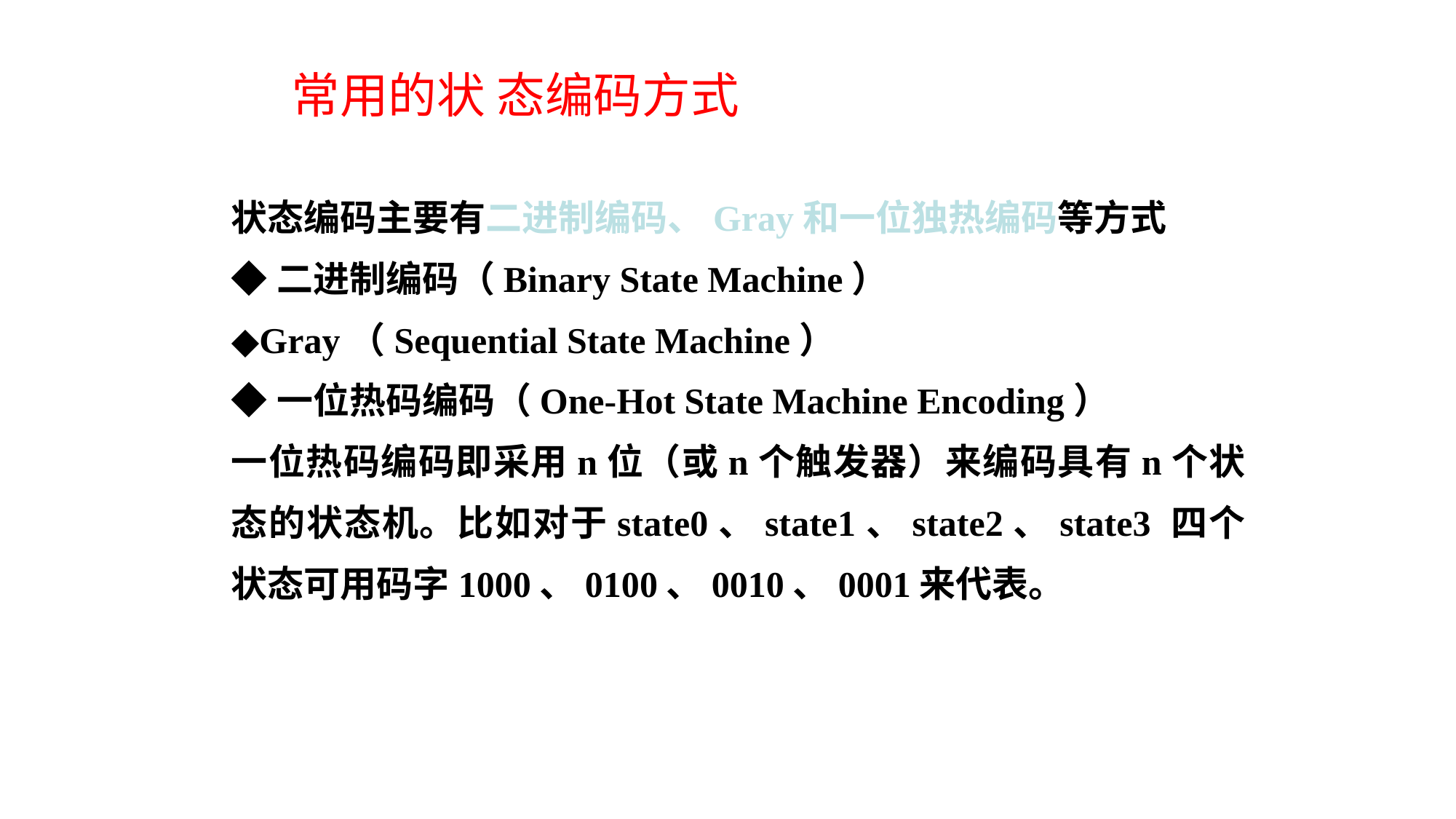

常用的状 态编码方式
状态编码主要有二进制编码、Gray和一位独热编码等方式
◆二进制编码（Binary State Machine）
◆Gray（Sequential State Machine）
◆一位热码编码（One-Hot State Machine Encoding）
一位热码编码即采用n位（或n个触发器）来编码具有n个状态的状态机。比如对于state0、state1、state2、state3 四个状态可用码字1000、0100、0010、0001来代表。